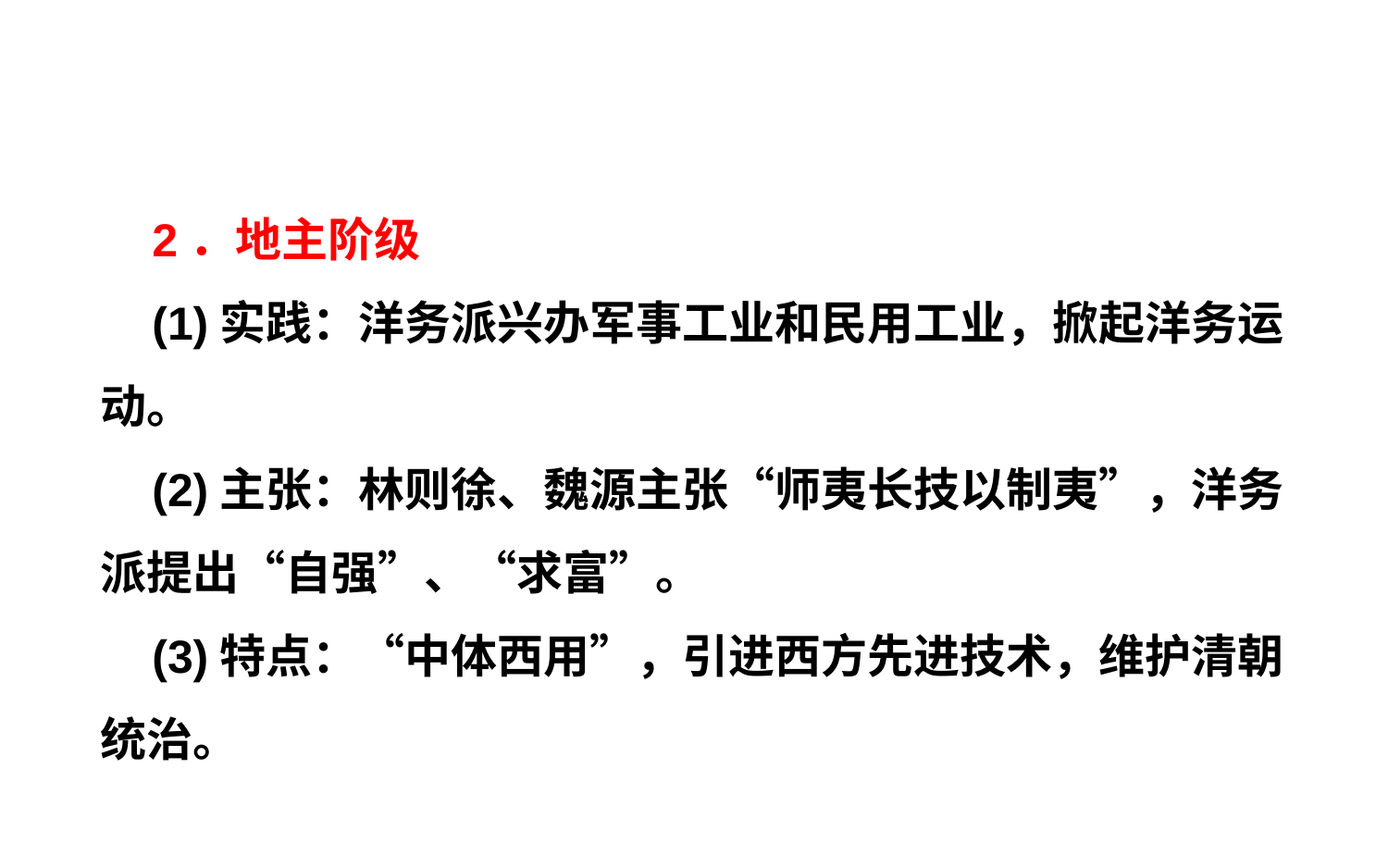

2．地主阶级
    (1)实践：洋务派兴办军事工业和民用工业，掀起洋务运动。
    (2)主张：林则徐、魏源主张“师夷长技以制夷”，洋务派提出“自强”、“求富”。
    (3)特点：“中体西用”，引进西方先进技术，维护清朝统治。